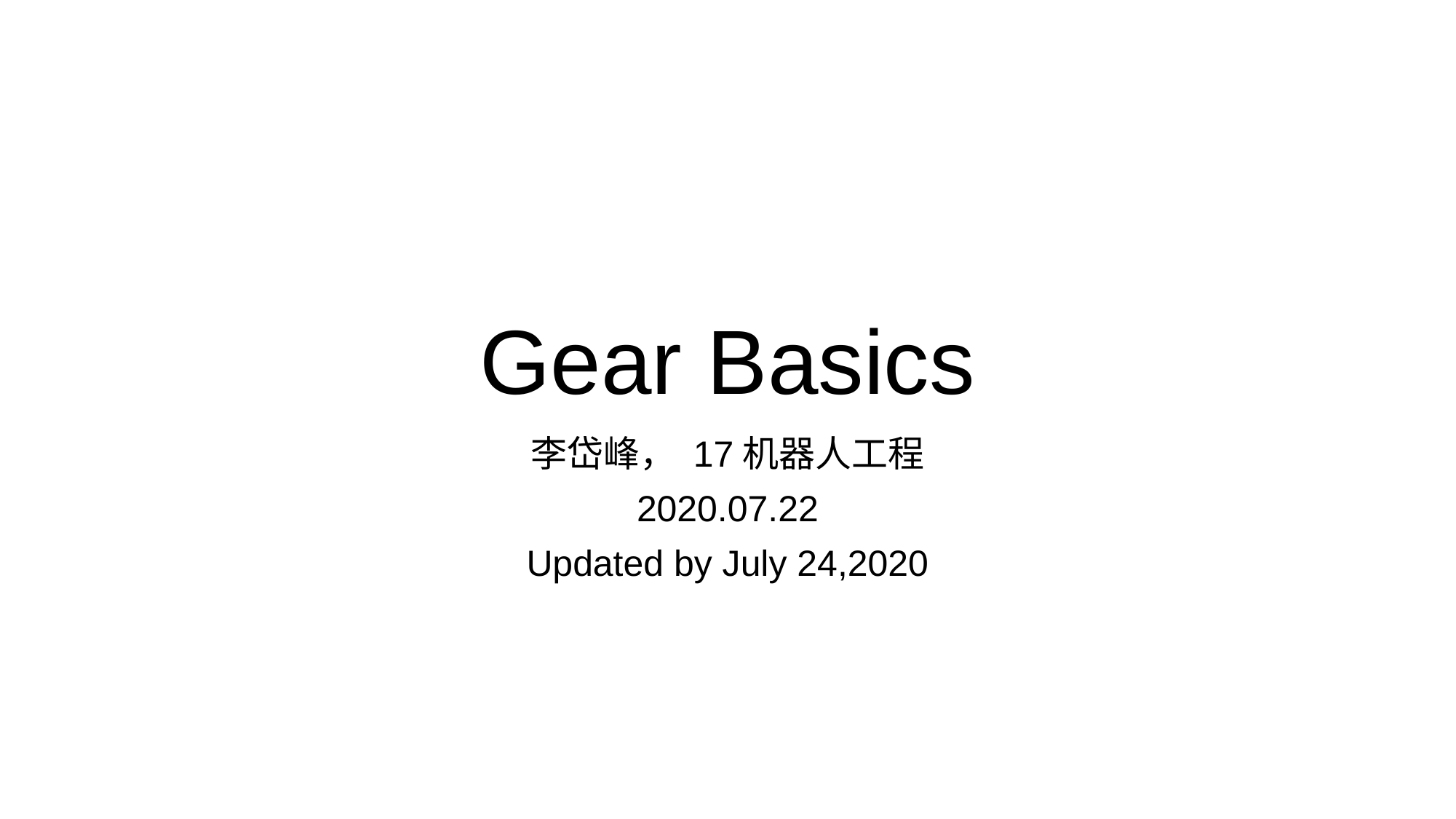

# Gear Basics
李岱峰， 17机器人工程
2020.07.22
Updated by July 24,2020